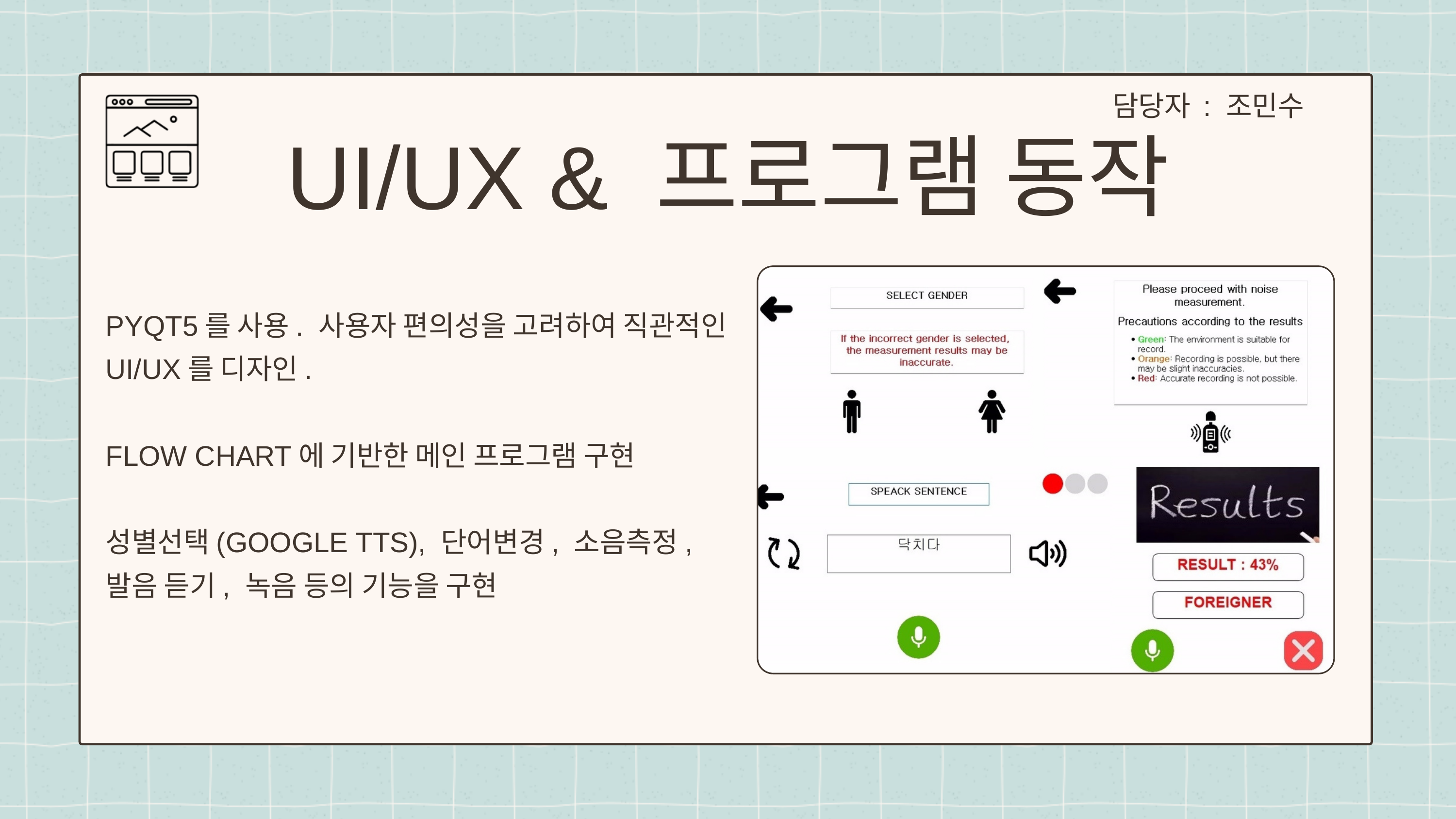

담당자 : 조민수

UI/UX & 프로그램 동작

PYQT5를 사용. 사용자 편의성을 고려하여 직관적인UI/UX를 디자인.

FLOW CHART에 기반한 메인 프로그램 구현

성별선택(GOOGLE TTS), 단어변경, 소음측정, 발음 듣기, 녹음 등의 기능을 구현